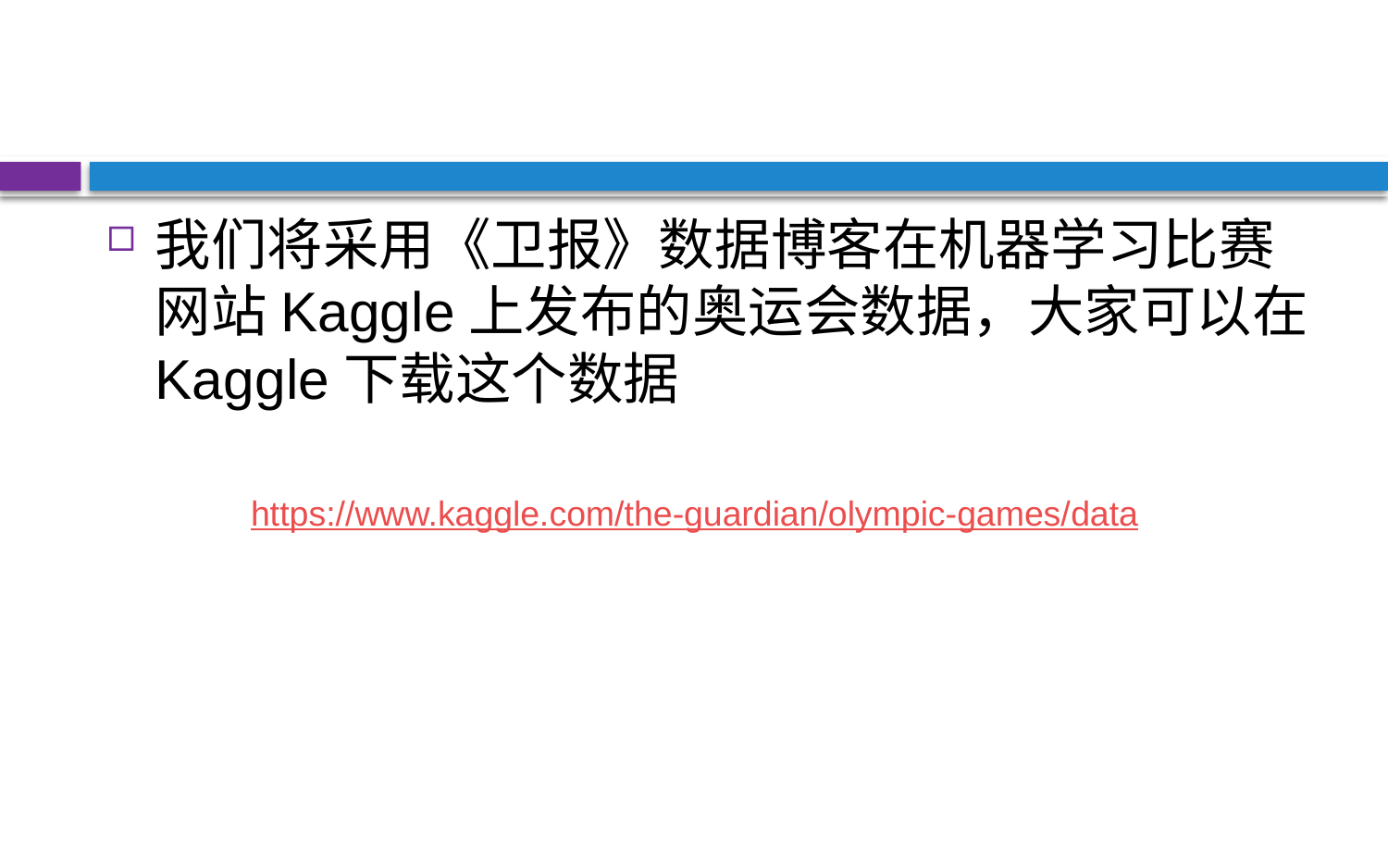

#
我们将采用《卫报》数据博客在机器学习比赛网站Kaggle上发布的奥运会数据，大家可以在Kaggle下载这个数据

https://www.kaggle.com/the-guardian/olympic-games/data